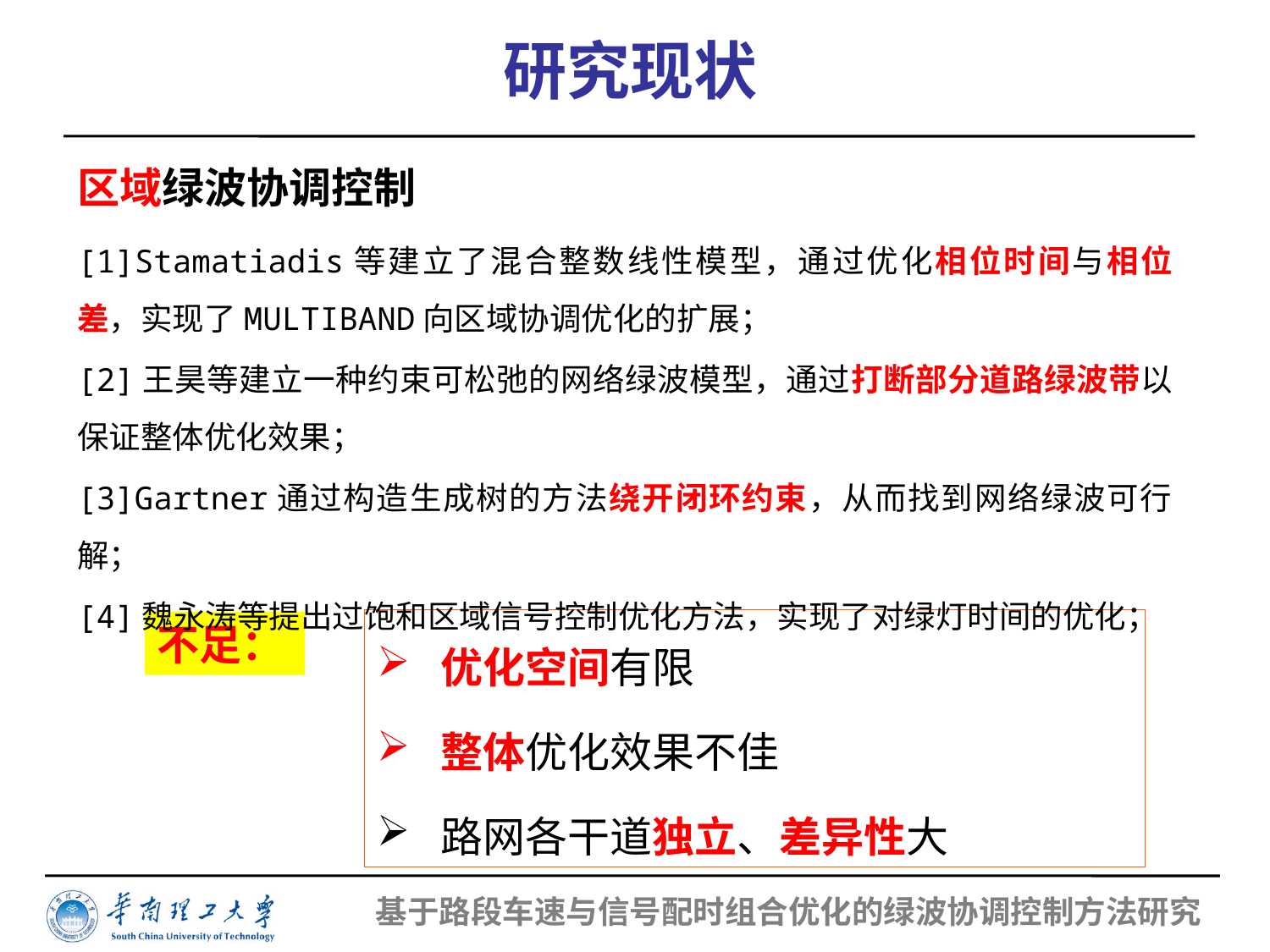

研究现状
区域绿波协调控制
[1]Stamatiadis等建立了混合整数线性模型，通过优化相位时间与相位差，实现了MULTIBAND向区域协调优化的扩展；
[2]王昊等建立一种约束可松弛的网络绿波模型，通过打断部分道路绿波带以保证整体优化效果；
[3]Gartner通过构造生成树的方法绕开闭环约束，从而找到网络绿波可行解；
[4]魏永涛等提出过饱和区域信号控制优化方法，实现了对绿灯时间的优化；
优化空间有限
整体优化效果不佳
路网各干道独立、差异性大
不足：